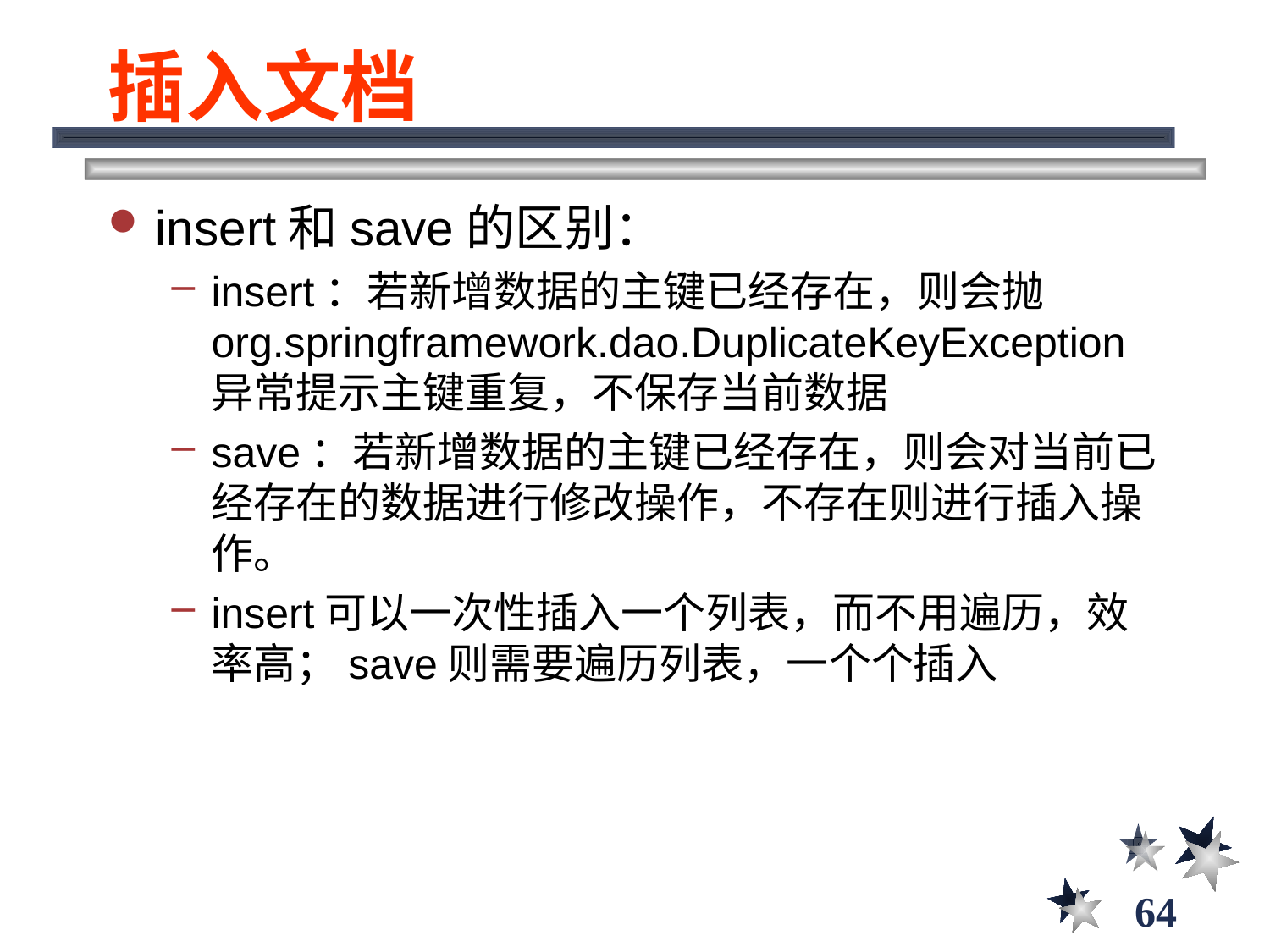

# 插入文档
insert和save的区别：
insert：若新增数据的主键已经存在，则会抛 org.springframework.dao.DuplicateKeyException 异常提示主键重复，不保存当前数据
save：若新增数据的主键已经存在，则会对当前已经存在的数据进行修改操作，不存在则进行插入操作。
insert可以一次性插入一个列表，而不用遍历，效率高；save则需要遍历列表，一个个插入

64